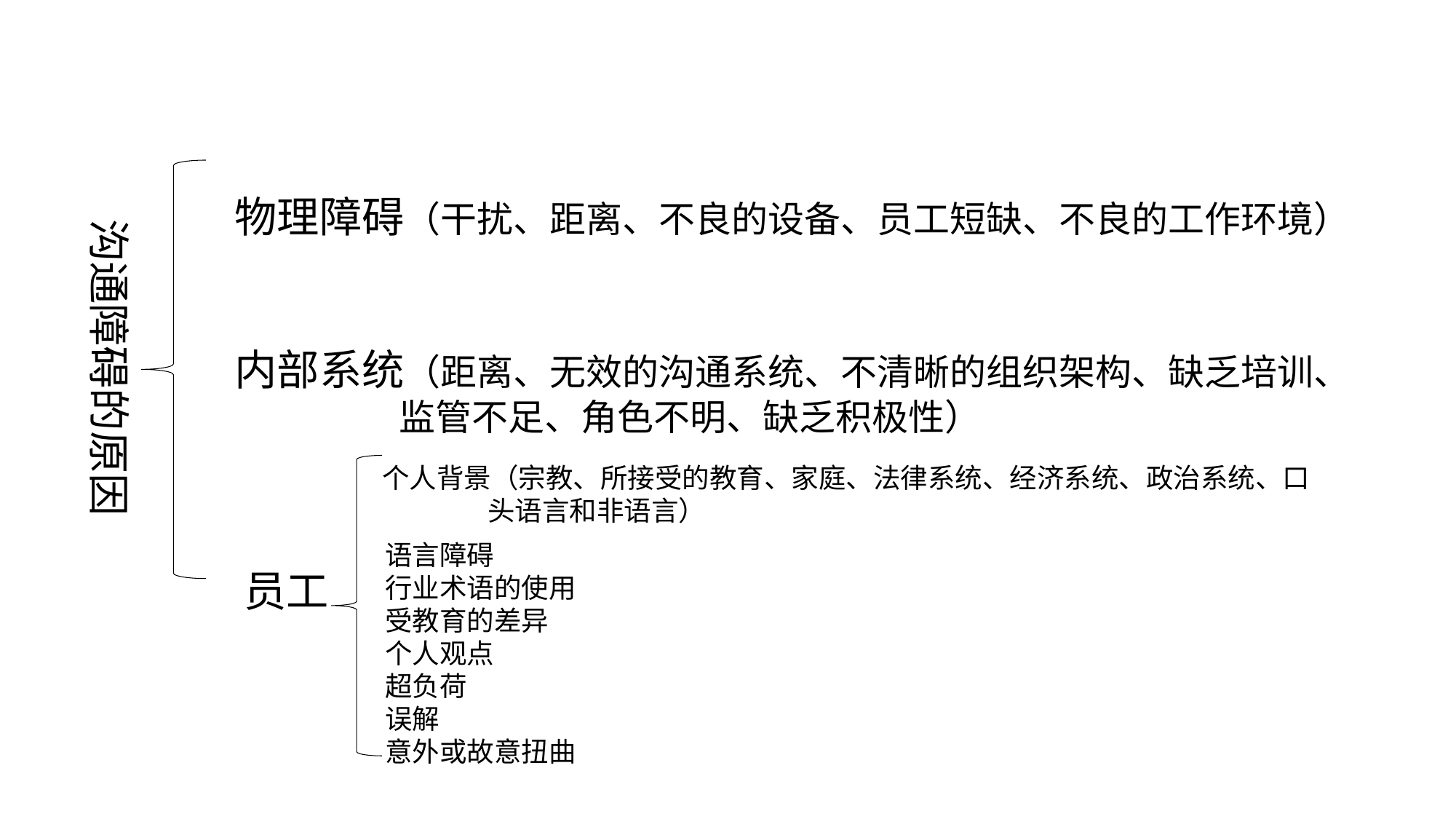

物理障碍（干扰、距离、不良的设备、员工短缺、不良的工作环境）

内部系统（距离、无效的沟通系统、不清晰的组织架构、缺乏培训、
                   监管不足、角色不明、缺乏积极性）

沟通障碍的原因

个人背景（宗教、所接受的教育、家庭、法律系统、经济系统、政治系统、口
                头语言和非语言）
语言障碍
行业术语的使用
受教育的差异
个人观点
超负荷
误解
意外或故意扭曲
员工